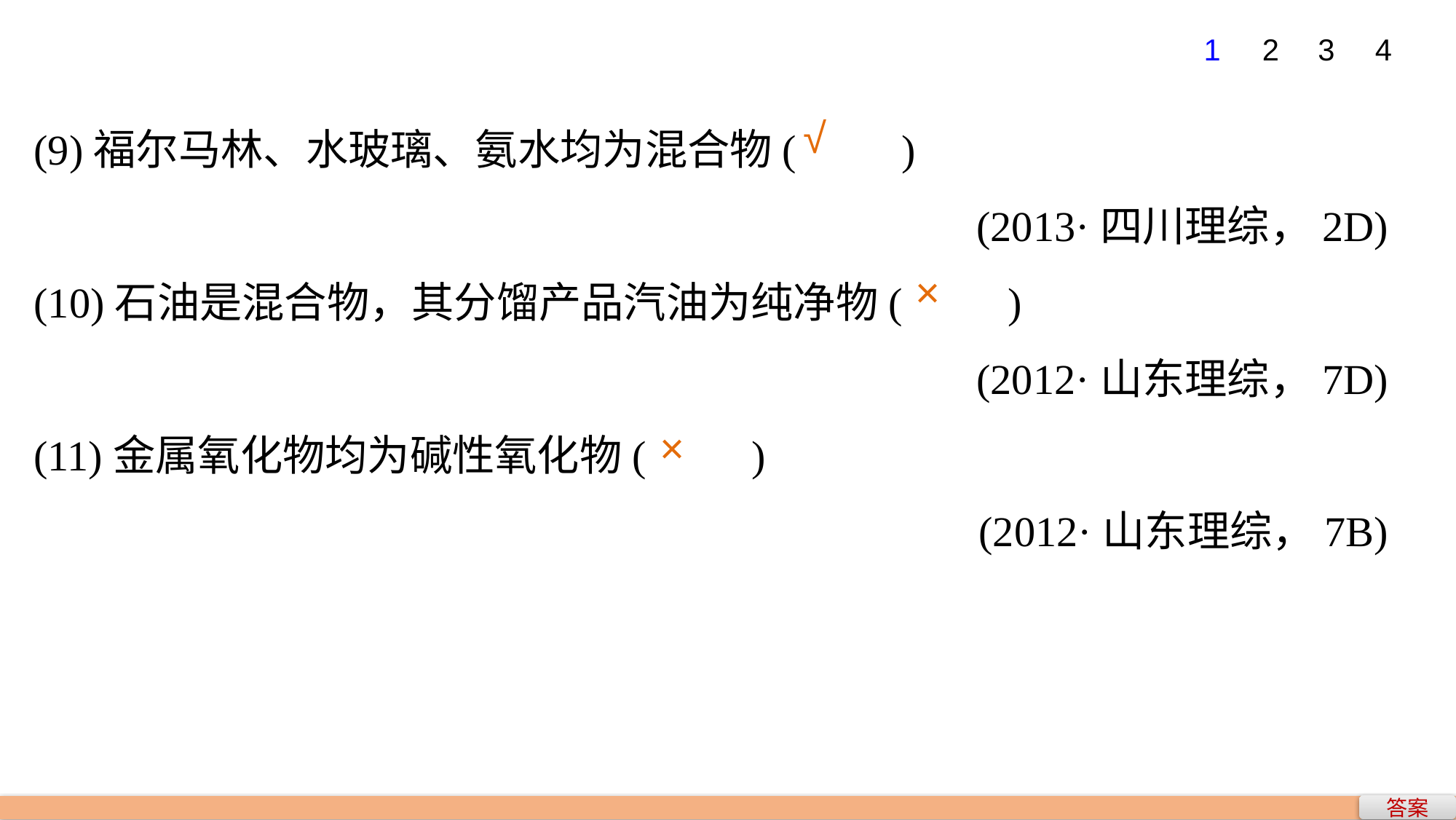

1
2
3
4
(9)福尔马林、水玻璃、氨水均为混合物(　　)
(2013·四川理综，2D)
(10)石油是混合物，其分馏产品汽油为纯净物(　　)
(2012·山东理综，7D)
(11)金属氧化物均为碱性氧化物(　　)
(2012·山东理综，7B)
√
×
×
答案